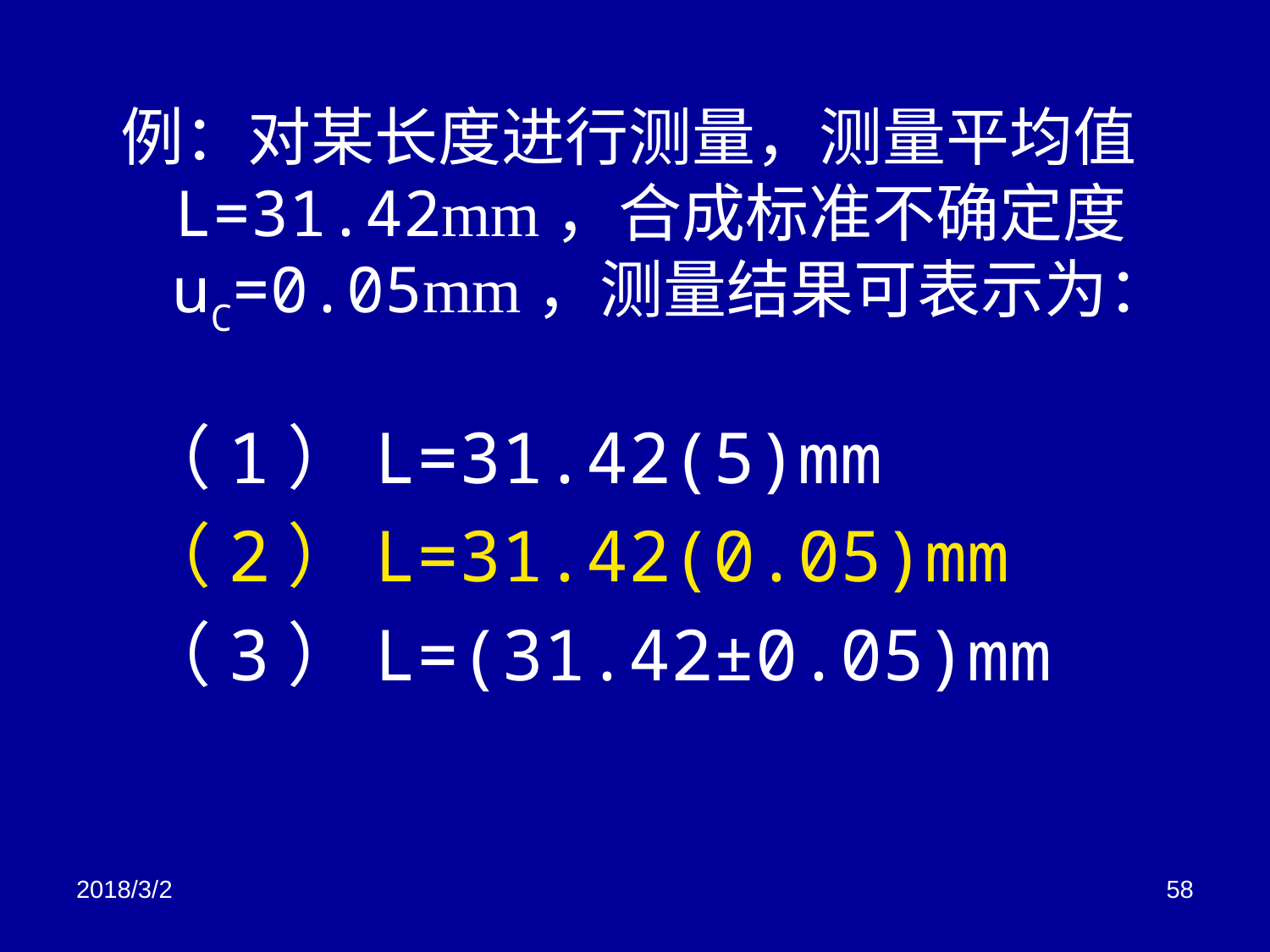

# 例：对某长度进行测量，测量平均值 L=31.42mm，合成标准不确定度 uC=0.05mm，测量结果可表示为：

   （1）L=31.42(5)mm
   （2）L=31.42(0.05)mm
   （3）L=(31.42±0.05)mm
2018/3/2
58